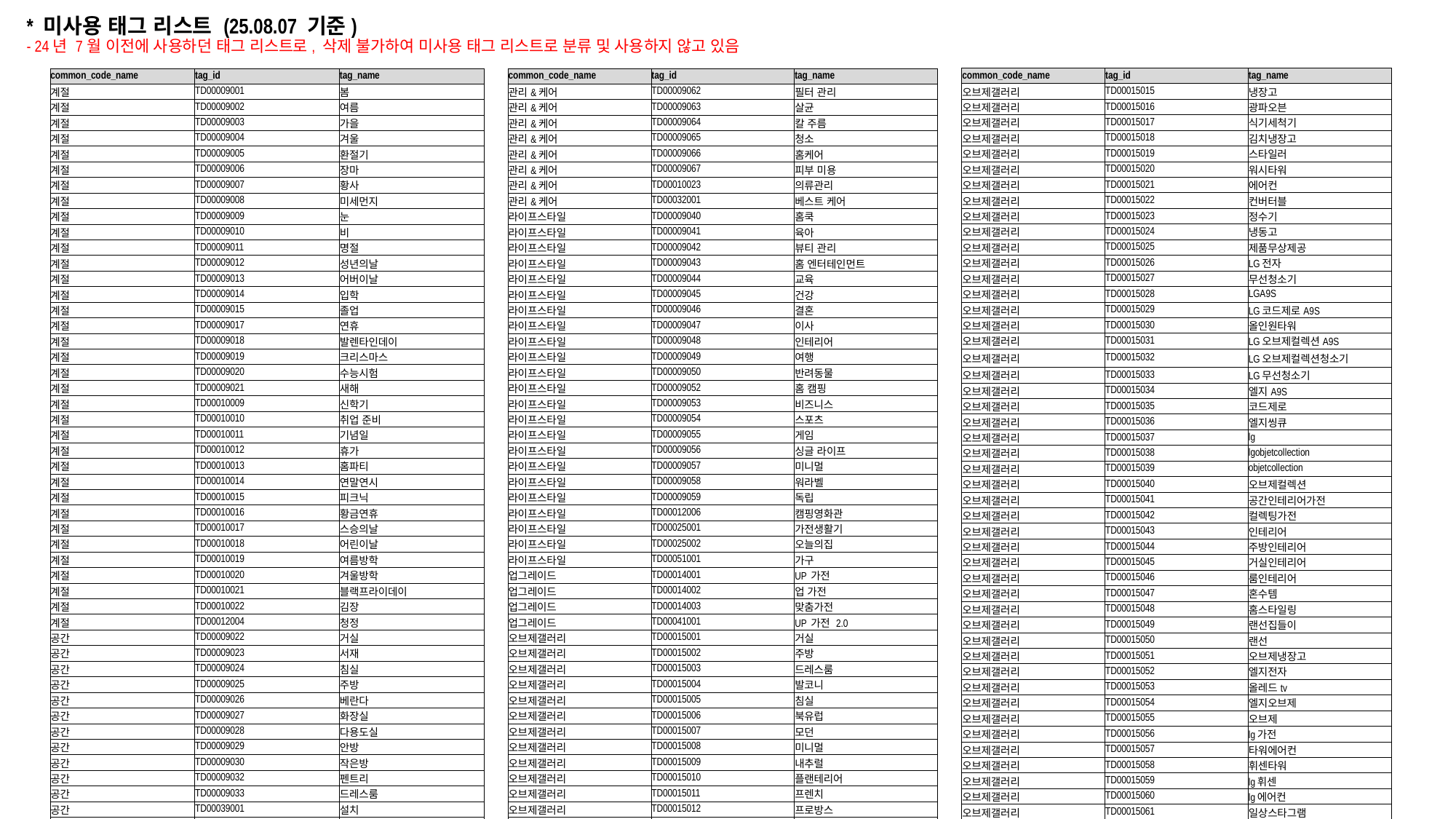

* 미사용 태그 리스트 (25.08.07 기준)
- 24년 7월 이전에 사용하던 태그 리스트로, 삭제 불가하여 미사용 태그 리스트로 분류 및 사용하지 않고 있음
| common\_code\_name | tag\_id | tag\_name |
| --- | --- | --- |
| 오브제갤러리 | TD00015015 | 냉장고 |
| 오브제갤러리 | TD00015016 | 광파오븐 |
| 오브제갤러리 | TD00015017 | 식기세척기 |
| 오브제갤러리 | TD00015018 | 김치냉장고 |
| 오브제갤러리 | TD00015019 | 스타일러 |
| 오브제갤러리 | TD00015020 | 워시타워 |
| 오브제갤러리 | TD00015021 | 에어컨 |
| 오브제갤러리 | TD00015022 | 컨버터블 |
| 오브제갤러리 | TD00015023 | 정수기 |
| 오브제갤러리 | TD00015024 | 냉동고 |
| 오브제갤러리 | TD00015025 | 제품무상제공 |
| 오브제갤러리 | TD00015026 | LG전자 |
| 오브제갤러리 | TD00015027 | 무선청소기 |
| 오브제갤러리 | TD00015028 | LGA9S |
| 오브제갤러리 | TD00015029 | LG코드제로A9S |
| 오브제갤러리 | TD00015030 | 올인원타워 |
| 오브제갤러리 | TD00015031 | LG오브제컬렉션A9S |
| 오브제갤러리 | TD00015032 | LG오브제컬렉션청소기 |
| 오브제갤러리 | TD00015033 | LG무선청소기 |
| 오브제갤러리 | TD00015034 | 엘지A9S |
| 오브제갤러리 | TD00015035 | 코드제로 |
| 오브제갤러리 | TD00015036 | 엘지씽큐 |
| 오브제갤러리 | TD00015037 | lg |
| 오브제갤러리 | TD00015038 | lgobjetcollection |
| 오브제갤러리 | TD00015039 | objetcollection |
| 오브제갤러리 | TD00015040 | 오브제컬렉션 |
| 오브제갤러리 | TD00015041 | 공간인테리어가전 |
| 오브제갤러리 | TD00015042 | 컬렉팅가전 |
| 오브제갤러리 | TD00015043 | 인테리어 |
| 오브제갤러리 | TD00015044 | 주방인테리어 |
| 오브제갤러리 | TD00015045 | 거실인테리어 |
| 오브제갤러리 | TD00015046 | 룸인테리어 |
| 오브제갤러리 | TD00015047 | 혼수템 |
| 오브제갤러리 | TD00015048 | 홈스타일링 |
| 오브제갤러리 | TD00015049 | 랜선집들이 |
| 오브제갤러리 | TD00015050 | 랜선 |
| 오브제갤러리 | TD00015051 | 오브제냉장고 |
| 오브제갤러리 | TD00015052 | 엘지전자 |
| 오브제갤러리 | TD00015053 | 올레드tv |
| 오브제갤러리 | TD00015054 | 엘지오브제 |
| 오브제갤러리 | TD00015055 | 오브제 |
| 오브제갤러리 | TD00015056 | lg가전 |
| 오브제갤러리 | TD00015057 | 타워에어컨 |
| 오브제갤러리 | TD00015058 | 휘센타워 |
| 오브제갤러리 | TD00015059 | lg휘센 |
| 오브제갤러리 | TD00015060 | lg에어컨 |
| 오브제갤러리 | TD00015061 | 일상스타그램 |
| 오브제갤러리 | TD00015062 | 인테리어스타그램 |
| 오브제갤러리 | TD00015063 | 일상 |
| common\_code\_name | tag\_id | tag\_name |
| --- | --- | --- |
| 계절 | TD00009001 | 봄 |
| 계절 | TD00009002 | 여름 |
| 계절 | TD00009003 | 가을 |
| 계절 | TD00009004 | 겨울 |
| 계절 | TD00009005 | 환절기 |
| 계절 | TD00009006 | 장마 |
| 계절 | TD00009007 | 황사 |
| 계절 | TD00009008 | 미세먼지 |
| 계절 | TD00009009 | 눈 |
| 계절 | TD00009010 | 비 |
| 계절 | TD00009011 | 명절 |
| 계절 | TD00009012 | 성년의날 |
| 계절 | TD00009013 | 어버이날 |
| 계절 | TD00009014 | 입학 |
| 계절 | TD00009015 | 졸업 |
| 계절 | TD00009017 | 연휴 |
| 계절 | TD00009018 | 발렌타인데이 |
| 계절 | TD00009019 | 크리스마스 |
| 계절 | TD00009020 | 수능시험 |
| 계절 | TD00009021 | 새해 |
| 계절 | TD00010009 | 신학기 |
| 계절 | TD00010010 | 취업 준비 |
| 계절 | TD00010011 | 기념일 |
| 계절 | TD00010012 | 휴가 |
| 계절 | TD00010013 | 홈파티 |
| 계절 | TD00010014 | 연말연시 |
| 계절 | TD00010015 | 피크닉 |
| 계절 | TD00010016 | 황금연휴 |
| 계절 | TD00010017 | 스승의날 |
| 계절 | TD00010018 | 어린이날 |
| 계절 | TD00010019 | 여름방학 |
| 계절 | TD00010020 | 겨울방학 |
| 계절 | TD00010021 | 블랙프라이데이 |
| 계절 | TD00010022 | 김장 |
| 계절 | TD00012004 | 청정 |
| 공간 | TD00009022 | 거실 |
| 공간 | TD00009023 | 서재 |
| 공간 | TD00009024 | 침실 |
| 공간 | TD00009025 | 주방 |
| 공간 | TD00009026 | 베란다 |
| 공간 | TD00009027 | 화장실 |
| 공간 | TD00009028 | 다용도실 |
| 공간 | TD00009029 | 안방 |
| 공간 | TD00009030 | 작은방 |
| 공간 | TD00009032 | 펜트리 |
| 공간 | TD00009033 | 드레스룸 |
| 공간 | TD00039001 | 설치 |
| 관리&케어 | TD00009060 | 습기 제거 |
| 관리&케어 | TD00009061 | 옷 관리 |
| common\_code\_name | tag\_id | tag\_name |
| --- | --- | --- |
| 관리&케어 | TD00009062 | 필터 관리 |
| 관리&케어 | TD00009063 | 살균 |
| 관리&케어 | TD00009064 | 칼 주름 |
| 관리&케어 | TD00009065 | 청소 |
| 관리&케어 | TD00009066 | 홈케어 |
| 관리&케어 | TD00009067 | 피부 미용 |
| 관리&케어 | TD00010023 | 의류관리 |
| 관리&케어 | TD00032001 | 베스트 케어 |
| 라이프스타일 | TD00009040 | 홈쿡 |
| 라이프스타일 | TD00009041 | 육아 |
| 라이프스타일 | TD00009042 | 뷰티 관리 |
| 라이프스타일 | TD00009043 | 홈 엔터테인먼트 |
| 라이프스타일 | TD00009044 | 교육 |
| 라이프스타일 | TD00009045 | 건강 |
| 라이프스타일 | TD00009046 | 결혼 |
| 라이프스타일 | TD00009047 | 이사 |
| 라이프스타일 | TD00009048 | 인테리어 |
| 라이프스타일 | TD00009049 | 여행 |
| 라이프스타일 | TD00009050 | 반려동물 |
| 라이프스타일 | TD00009052 | 홈 캠핑 |
| 라이프스타일 | TD00009053 | 비즈니스 |
| 라이프스타일 | TD00009054 | 스포츠 |
| 라이프스타일 | TD00009055 | 게임 |
| 라이프스타일 | TD00009056 | 싱글 라이프 |
| 라이프스타일 | TD00009057 | 미니멀 |
| 라이프스타일 | TD00009058 | 워라벨 |
| 라이프스타일 | TD00009059 | 독립 |
| 라이프스타일 | TD00012006 | 캠핑영화관 |
| 라이프스타일 | TD00025001 | 가전생활기 |
| 라이프스타일 | TD00025002 | 오늘의집 |
| 라이프스타일 | TD00051001 | 가구 |
| 업그레이드 | TD00014001 | UP 가전 |
| 업그레이드 | TD00014002 | 업 가전 |
| 업그레이드 | TD00014003 | 맞춤가전 |
| 업그레이드 | TD00041001 | UP 가전 2.0 |
| 오브제갤러리 | TD00015001 | 거실 |
| 오브제갤러리 | TD00015002 | 주방 |
| 오브제갤러리 | TD00015003 | 드레스룸 |
| 오브제갤러리 | TD00015004 | 발코니 |
| 오브제갤러리 | TD00015005 | 침실 |
| 오브제갤러리 | TD00015006 | 북유럽 |
| 오브제갤러리 | TD00015007 | 모던 |
| 오브제갤러리 | TD00015008 | 미니멀 |
| 오브제갤러리 | TD00015009 | 내추럴 |
| 오브제갤러리 | TD00015010 | 플랜테리어 |
| 오브제갤러리 | TD00015011 | 프렌치 |
| 오브제갤러리 | TD00015012 | 프로방스 |
| 오브제갤러리 | TD00015013 | 웨인스코팅 |
| 오브제갤러리 | TD00015014 | 청소기 |